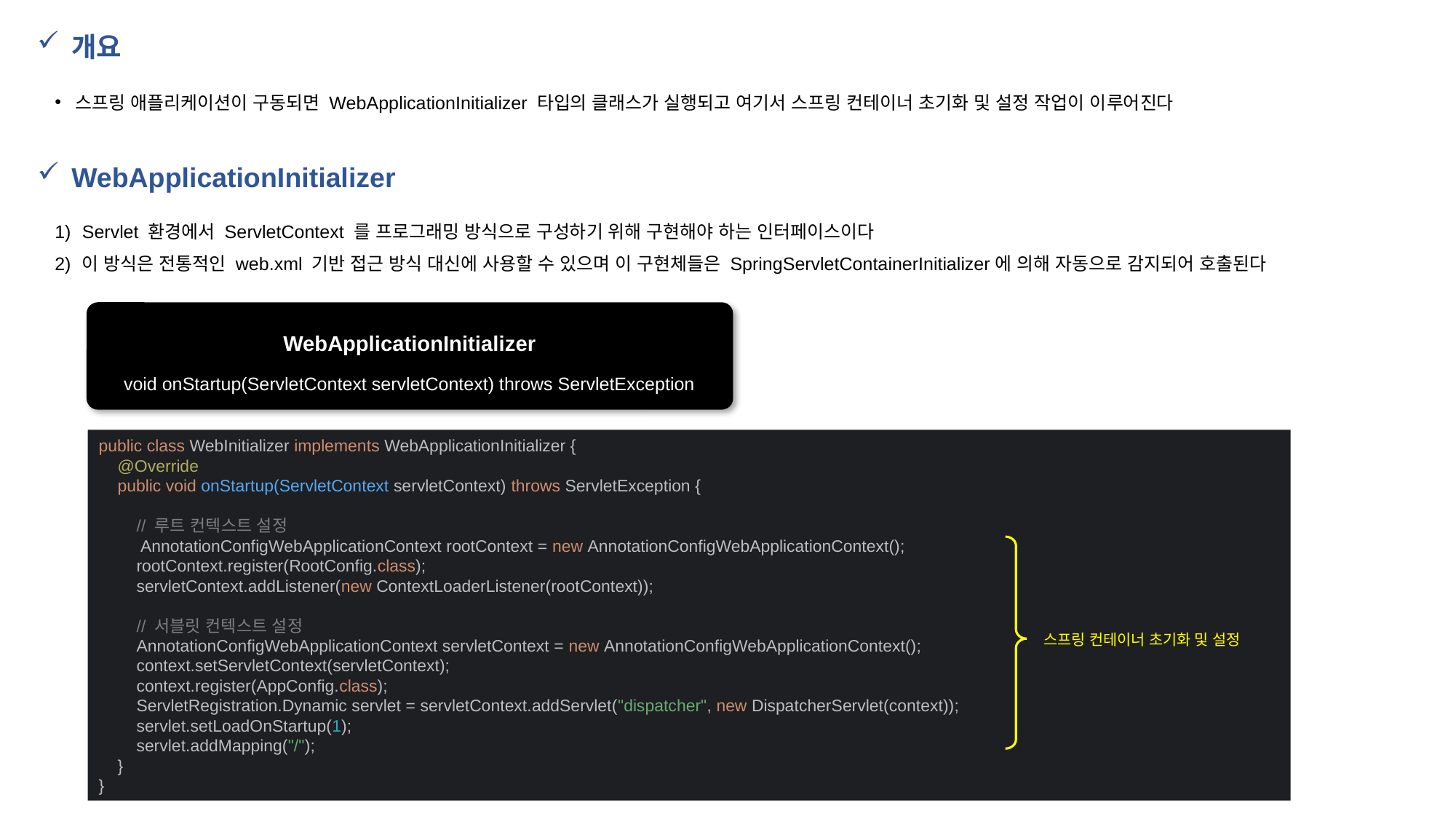

개요
스프링 애플리케이션이 구동되면 WebApplicationInitializer 타입의 클래스가 실행되고 여기서 스프링 컨테이너 초기화 및 설정 작업이 이루어진다
WebApplicationInitializer
Servlet 환경에서 ServletContext 를 프로그래밍 방식으로 구성하기 위해 구현해야 하는 인터페이스이다
이 방식은 전통적인 web.xml 기반 접근 방식 대신에 사용할 수 있으며 이 구현체들은 SpringServletContainerInitializer에 의해 자동으로 감지되어 호출된다
WebApplicationInitializer
void onStartup(ServletContext servletContext) throws ServletException
public class WebInitializer implements WebApplicationInitializer {
    @Override
    public void onStartup(ServletContext servletContext) throws ServletException {
        // 루트 컨텍스트 설정
        AnnotationConfigWebApplicationContext rootContext = new AnnotationConfigWebApplicationContext();
        rootContext.register(RootConfig.class);
        servletContext.addListener(new ContextLoaderListener(rootContext));
        // 서블릿 컨텍스트 설정
        AnnotationConfigWebApplicationContext servletContext = new AnnotationConfigWebApplicationContext();
        context.setServletContext(servletContext);
        context.register(AppConfig.class);
        ServletRegistration.Dynamic servlet = servletContext.addServlet("dispatcher", new DispatcherServlet(context));
        servlet.setLoadOnStartup(1);
        servlet.addMapping("/");
    }
}

스프링 컨테이너 초기화 및 설정